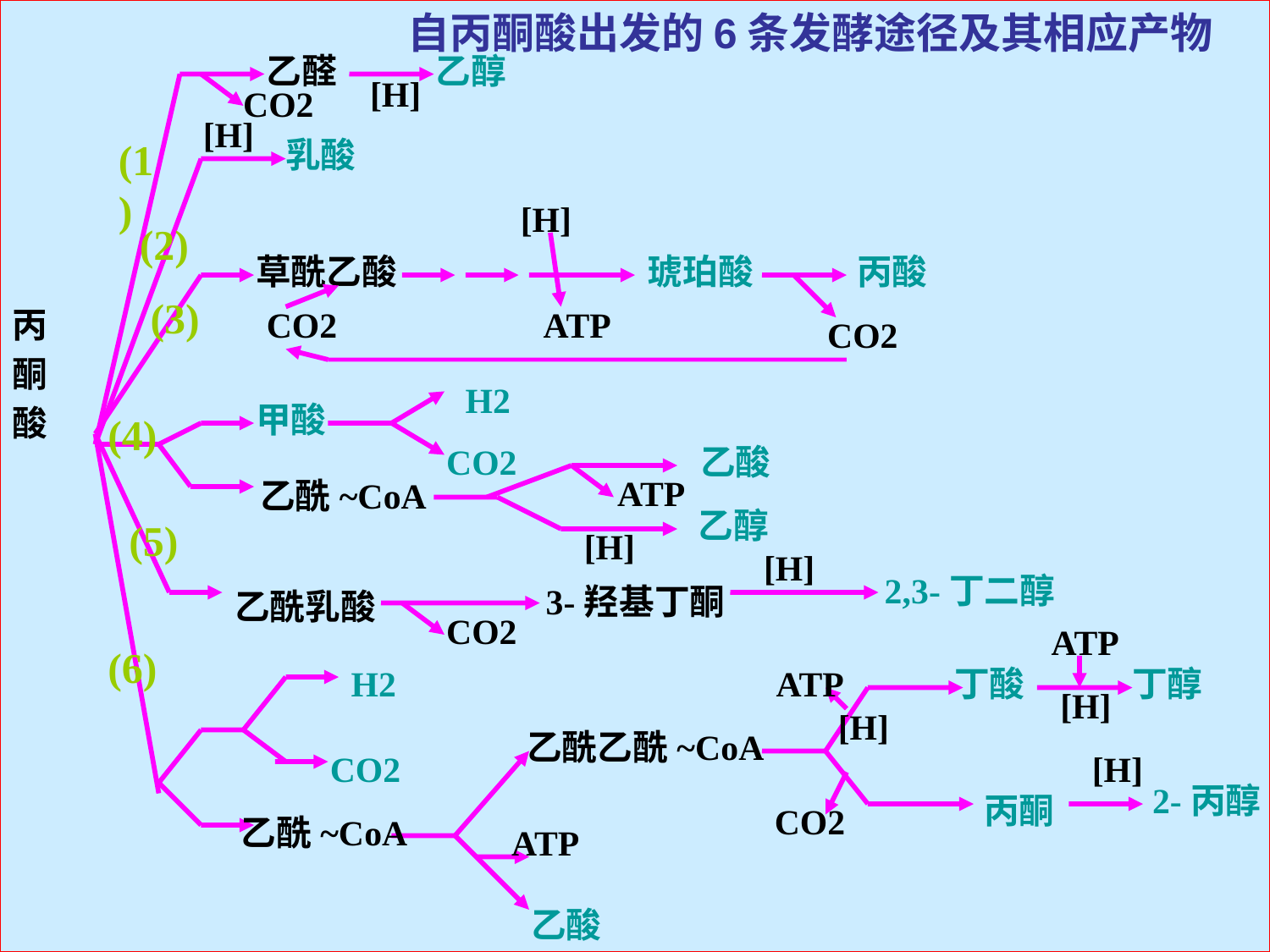

丙
酮
酸

自丙酮酸出发的6条发酵途径及其相应产物
乙醛
乙醇
[H]

CO2
[H]
乳酸
(1)

[H]
(2)

丙酸
草酰乙酸
琥珀酸

(3)

CO2
ATP
CO2

H2
甲酸

(4)

CO2
乙酸

ATP
乙酰~CoA

乙醇

(5)
[H]

[H]
2,3-丁二醇
3-羟基丁酮
乙酰乳酸

CO2
ATP
(6)
丁醇
H2
ATP
丁酸

[H]

[H]
乙酰乙酰~CoA

CO2
[H]

2-丙醇
丙酮

CO2
乙酰~CoA

ATP

乙酸